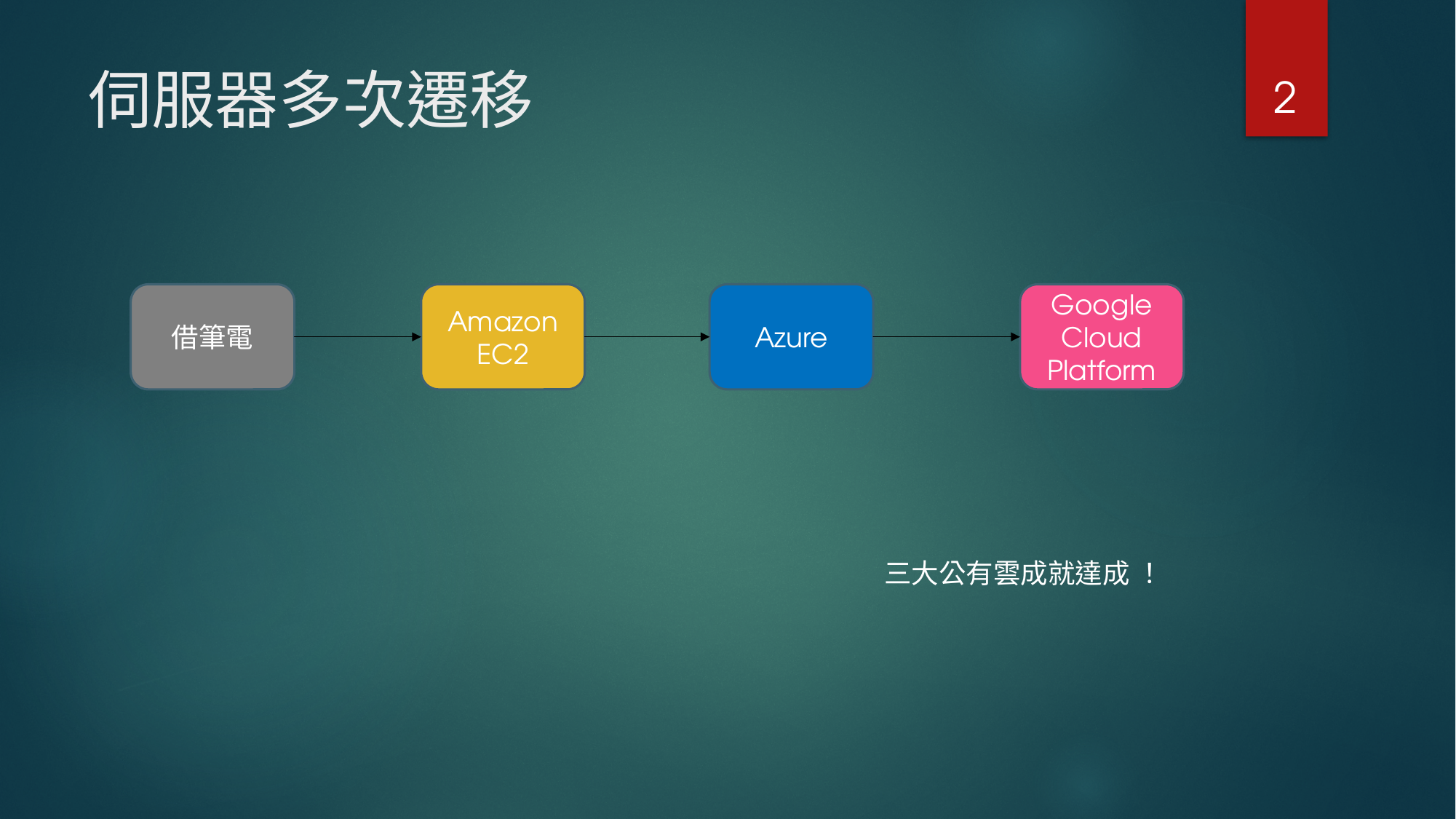

2
# 伺服器多次遷移
借筆電
Amazon
EC2
Azure
Google
Cloud Platform
三大公有雲成就達成 ！